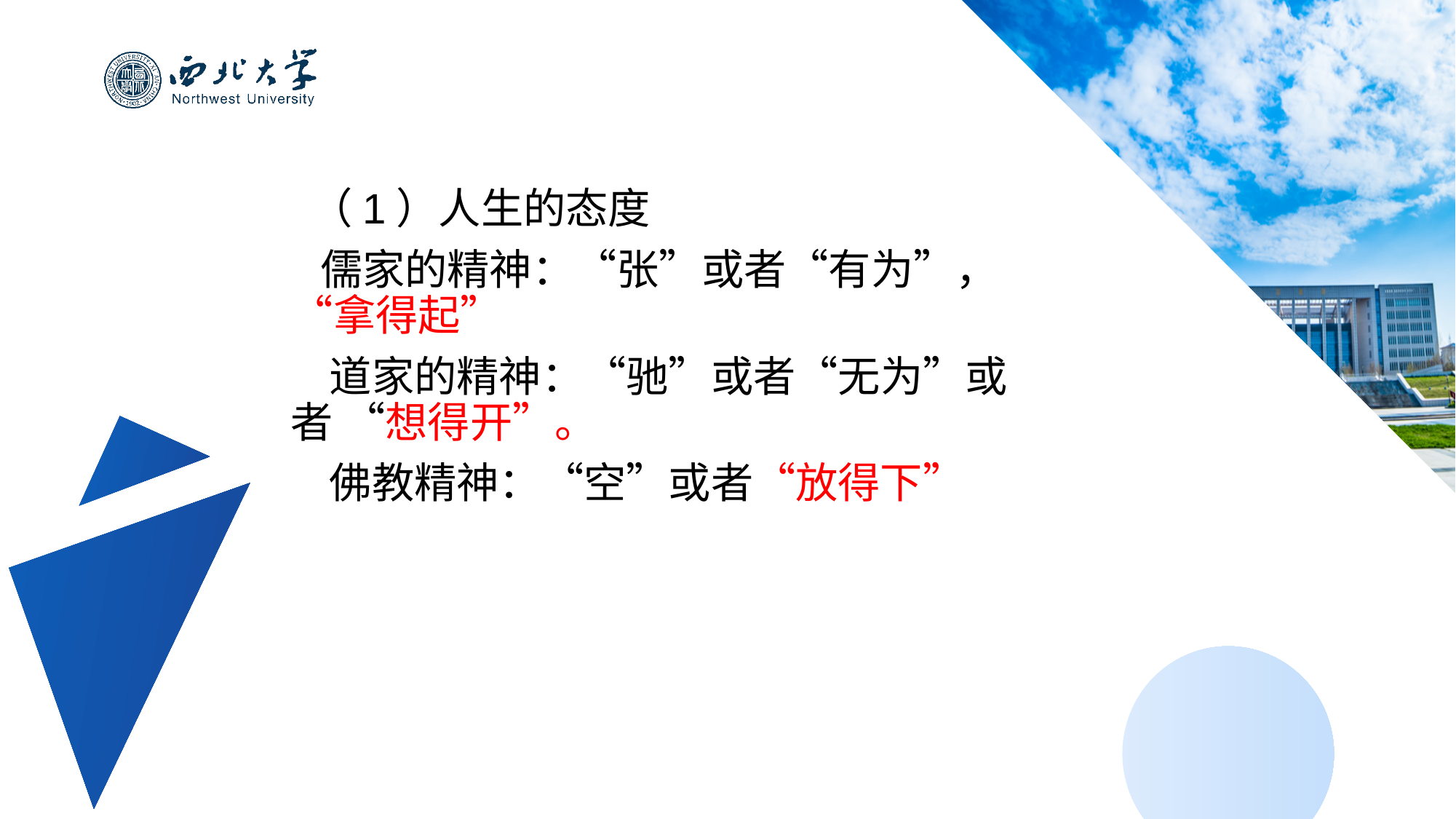

（1）人生的态度
  儒家的精神：“张”或者“有为”， “拿得起”
   道家的精神：“驰”或者“无为”或者 “想得开”。
   佛教精神：“空”或者“放得下”